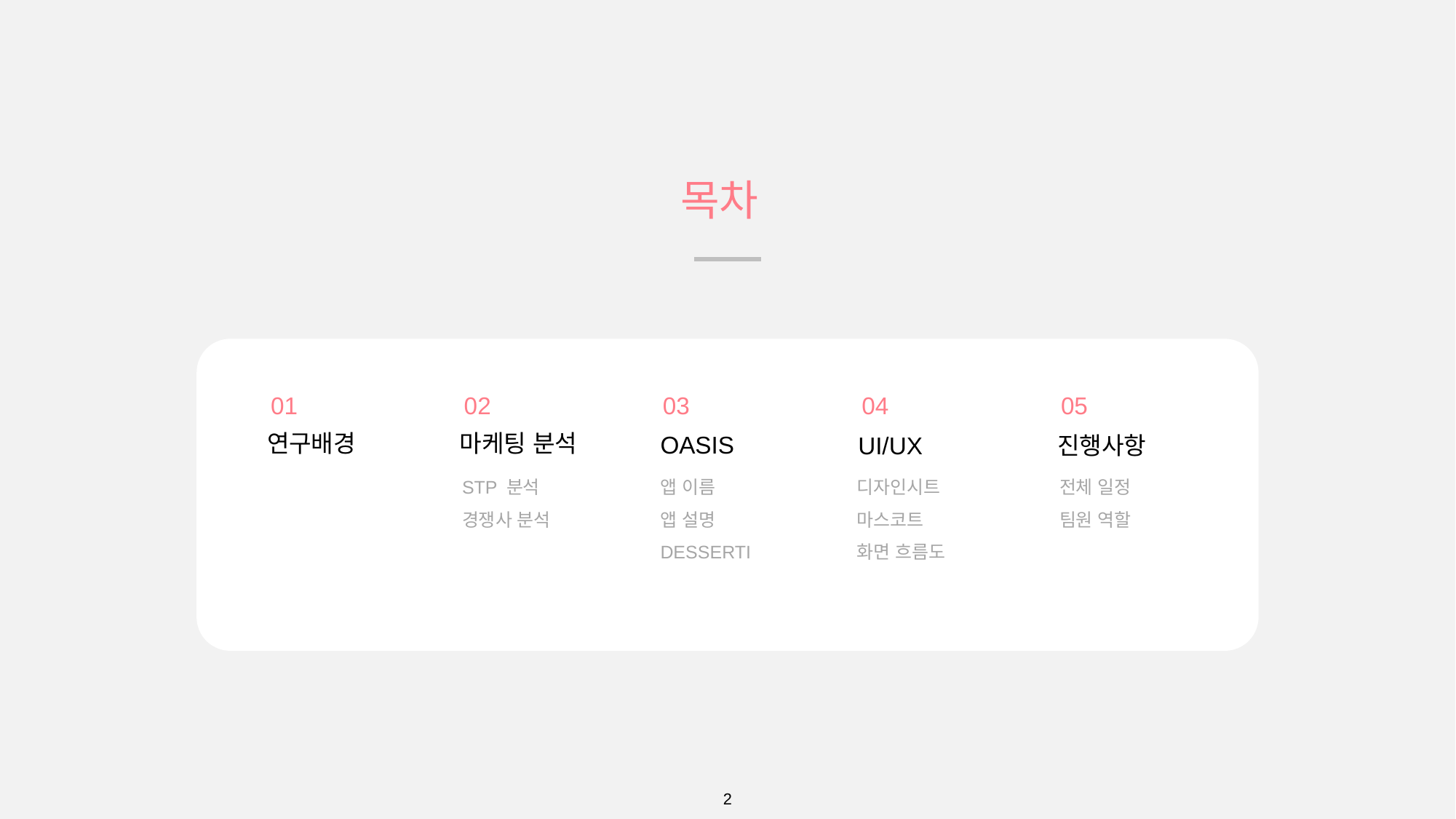

목차

01
02
03
04
05
연구배경
마케팅 분석
OASIS
진행사항
UI/UX
전체 일정
팀원 역할
STP 분석
경쟁사 분석
앱 이름
앱 설명
DESSERTI
디자인시트
마스코트
화면 흐름도
2